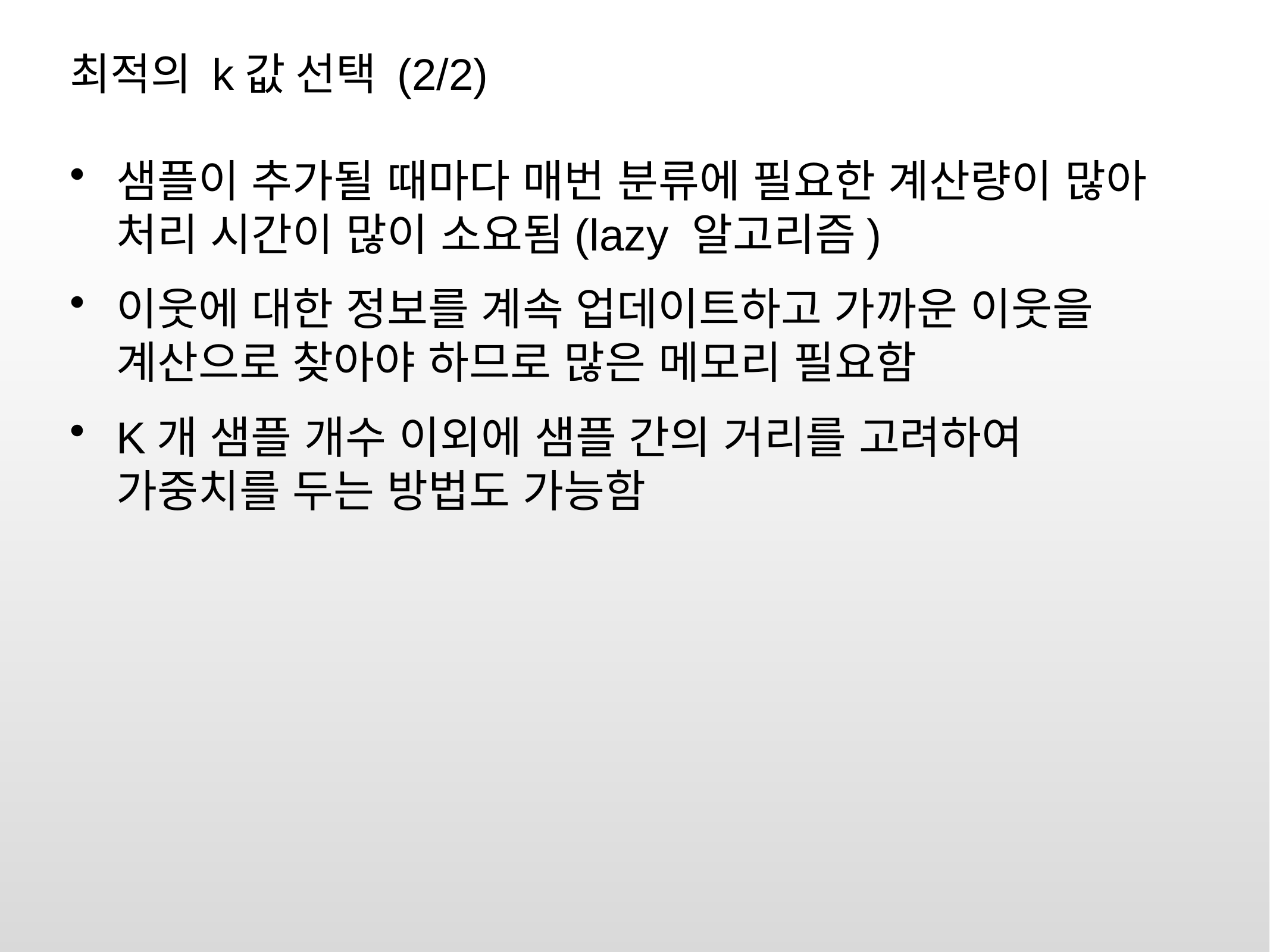

# 최적의 k값 선택 (2/2)
샘플이 추가될 때마다 매번 분류에 필요한 계산량이 많아 처리 시간이 많이 소요됨(lazy 알고리즘)
이웃에 대한 정보를 계속 업데이트하고 가까운 이웃을 계산으로 찾아야 하므로 많은 메모리 필요함
K개 샘플 개수 이외에 샘플 간의 거리를 고려하여   가중치를 두는 방법도 가능함
203